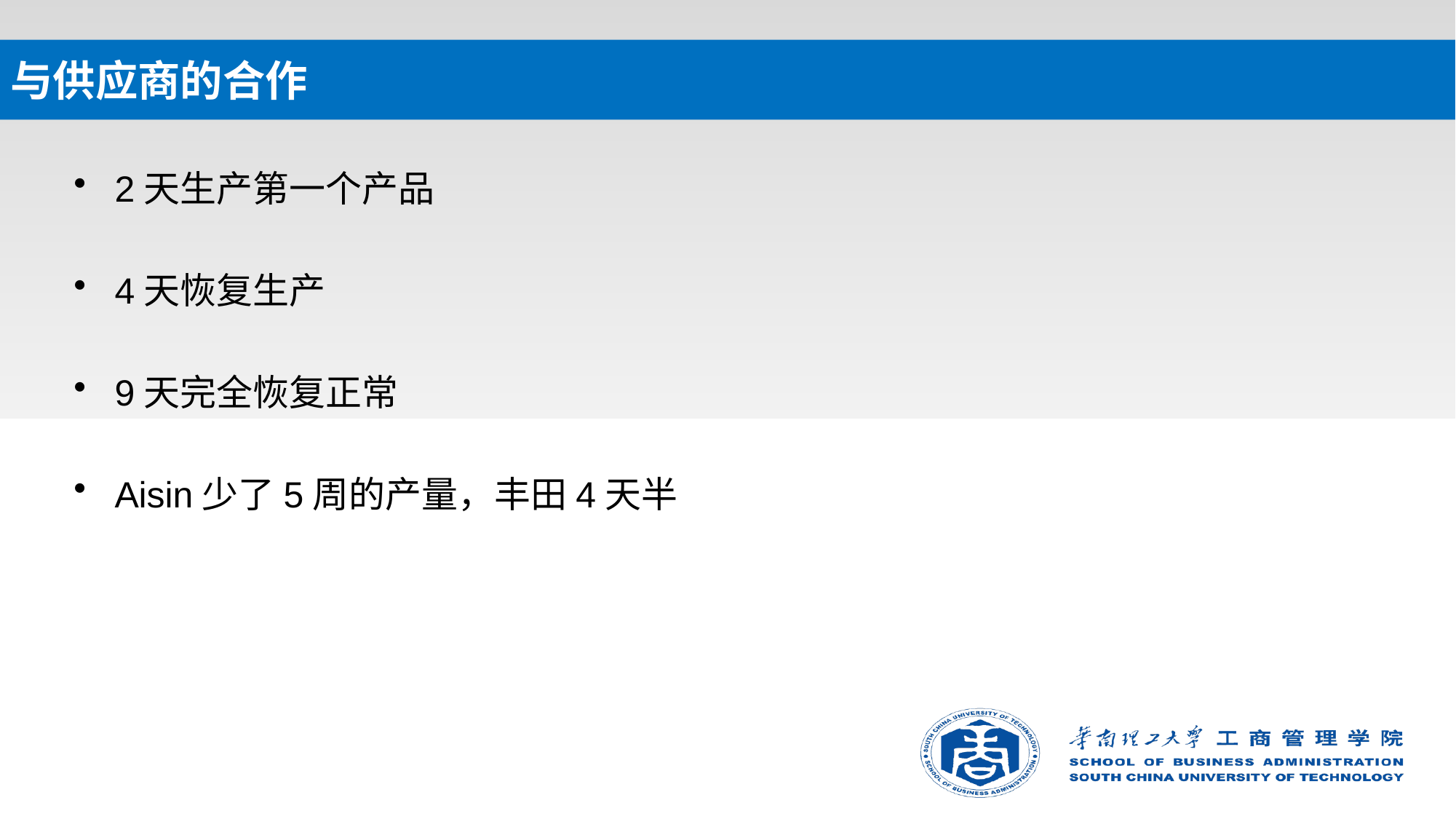

# 与供应商的合作
2天生产第一个产品

4天恢复生产

9天完全恢复正常

Aisin少了5周的产量，丰田4天半